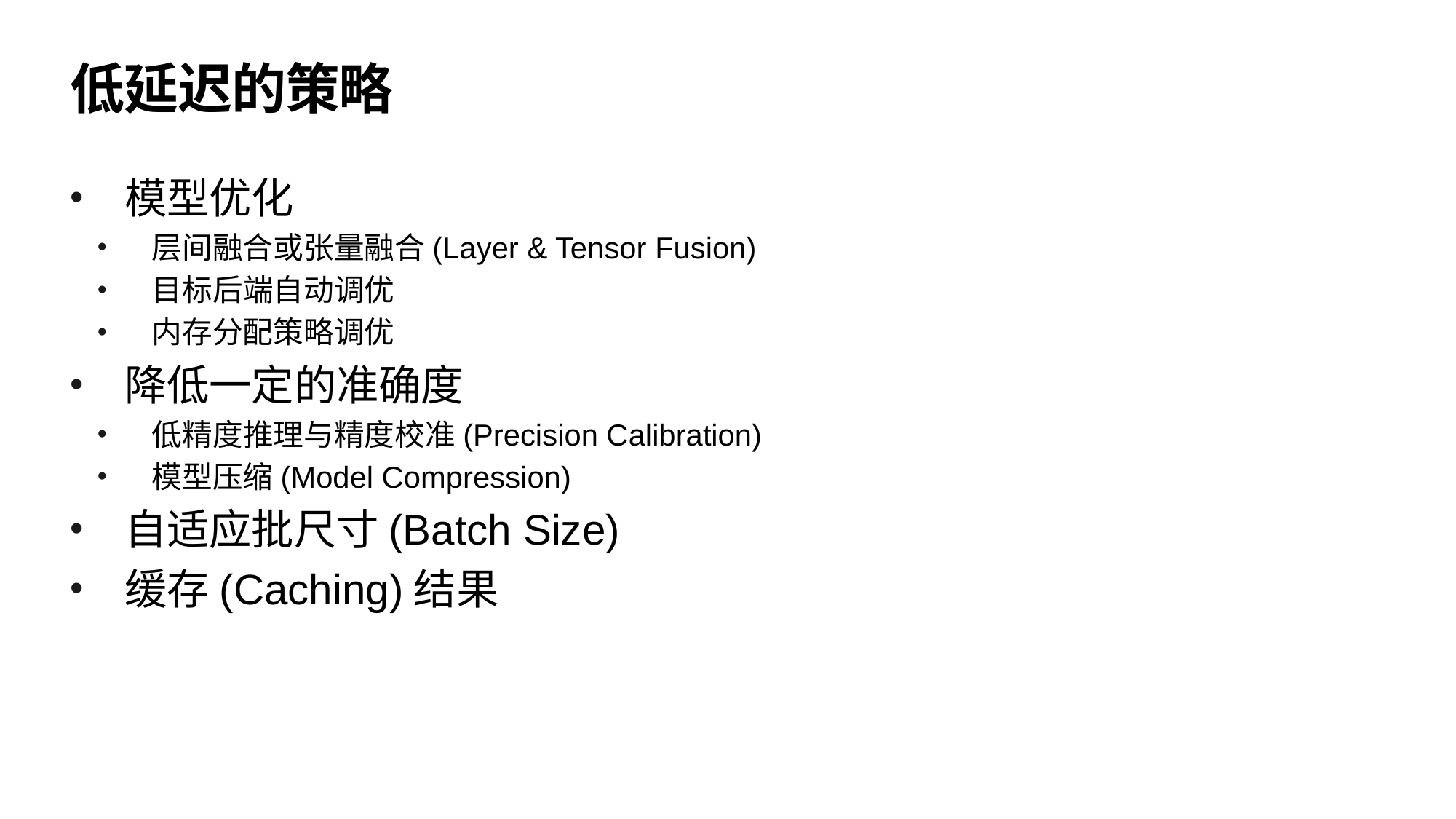

# 低延迟的策略
模型优化
层间融合或张量融合(Layer & Tensor Fusion)
目标后端自动调优
内存分配策略调优
降低一定的准确度
低精度推理与精度校准(Precision Calibration)
模型压缩(Model Compression)
自适应批尺寸(Batch Size)
缓存(Caching)结果